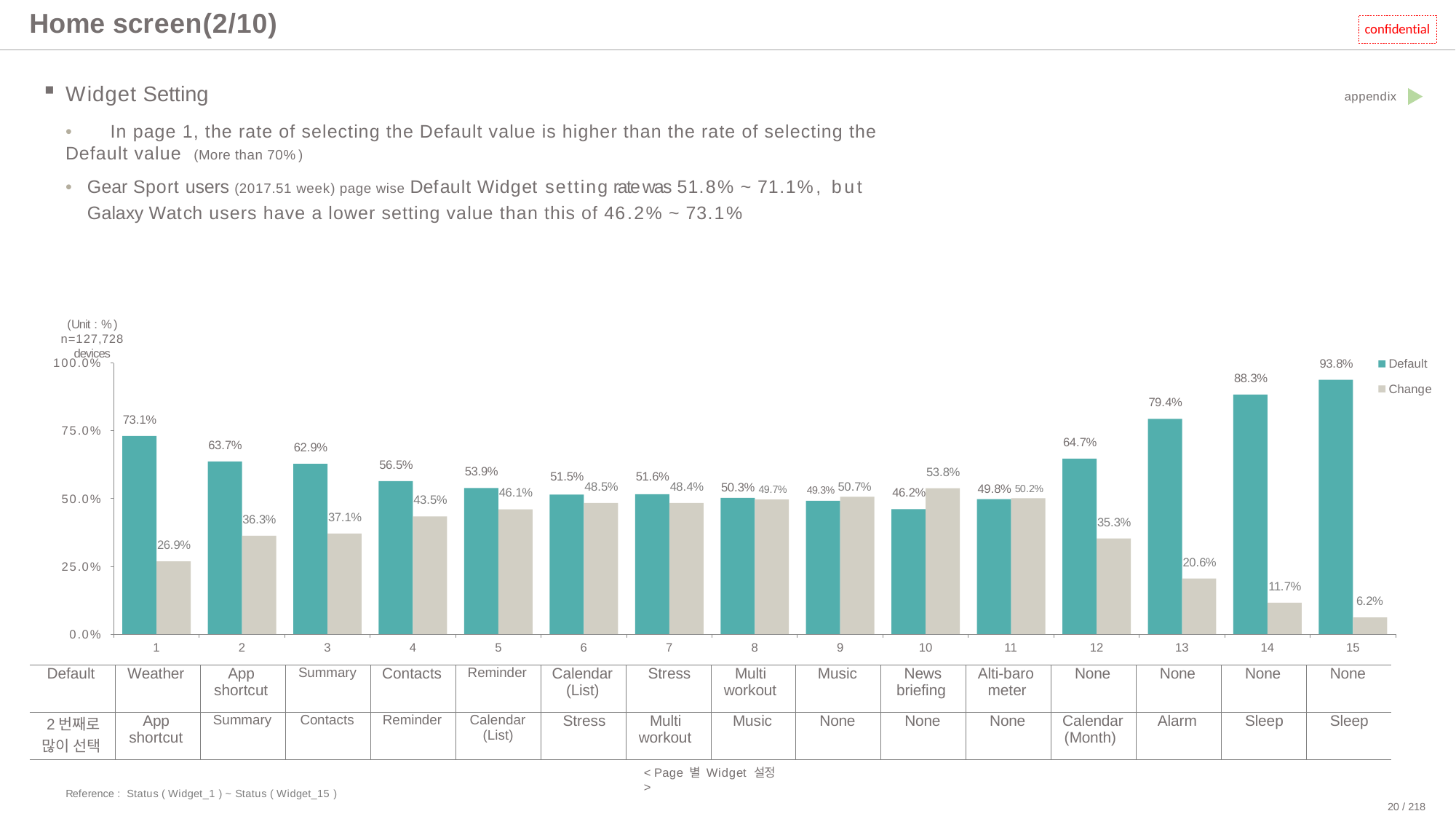

# Home screen(2/10)
confidential
Widget Setting

•	In page 1, the rate of selecting the Default value is higher than the rate of selecting the Default value  (More than 70%)
•	Gear Sport users (2017.51 week) page wise Default Widget setting rate was 51.8% ~ 71.1%, but Galaxy Watch users have a lower setting value than this of 46.2% ~ 73.1%

appendix
(Unit : %)
n=127,728 devices
100.0%
93.8%
Default

88.3%

Change

79.4%

73.1%

75.0%

64.7%

63.7%
62.9%
56.5%

53.9%
53.8%
51.6%
48.4%
51.5%
48.5%
49.3% 50.7%
50.3% 49.7%
49.8% 50.2%

46.2%
46.1%

50.0%
43.5%

37.1%
36.3%
35.3%

26.9%

20.6%
25.0%

11.7%
6.2%

0.0%

1
2
3
4
5
6
7
8
9
10
11
12
13
14
15
| Default | Weather | App shortcut | Summary | Contacts | Reminder | Calendar (List) | Stress | Multi workout | Music | News briefing | Alti-baro meter | None | None | None | None |
| --- | --- | --- | --- | --- | --- | --- | --- | --- | --- | --- | --- | --- | --- | --- | --- |
| 2번째로 많이 선택 | App shortcut | Summary | Contacts | Reminder | Calendar (List) | Stress | Multi workout | Music | None | None | None | Calendar (Month) | Alarm | Sleep | Sleep |
< Page 별 Widget 설정 >
Reference :  Status ( Widget_1 ) ~ Status ( Widget_15 )
20 / 218